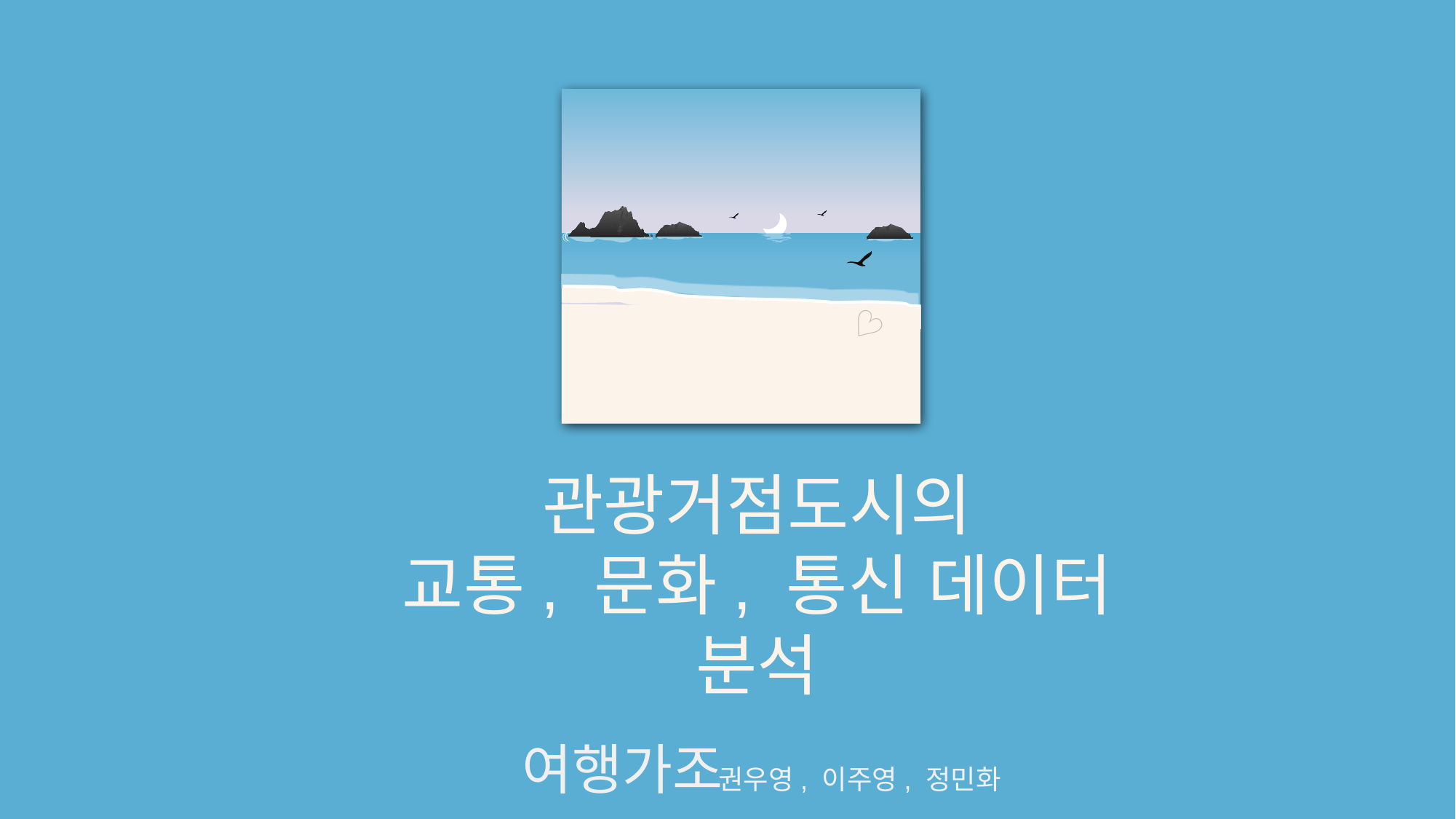

♡
관광거점도시의
교통, 문화, 통신 데이터 분석
여행가조
권우영, 이주영, 정민화